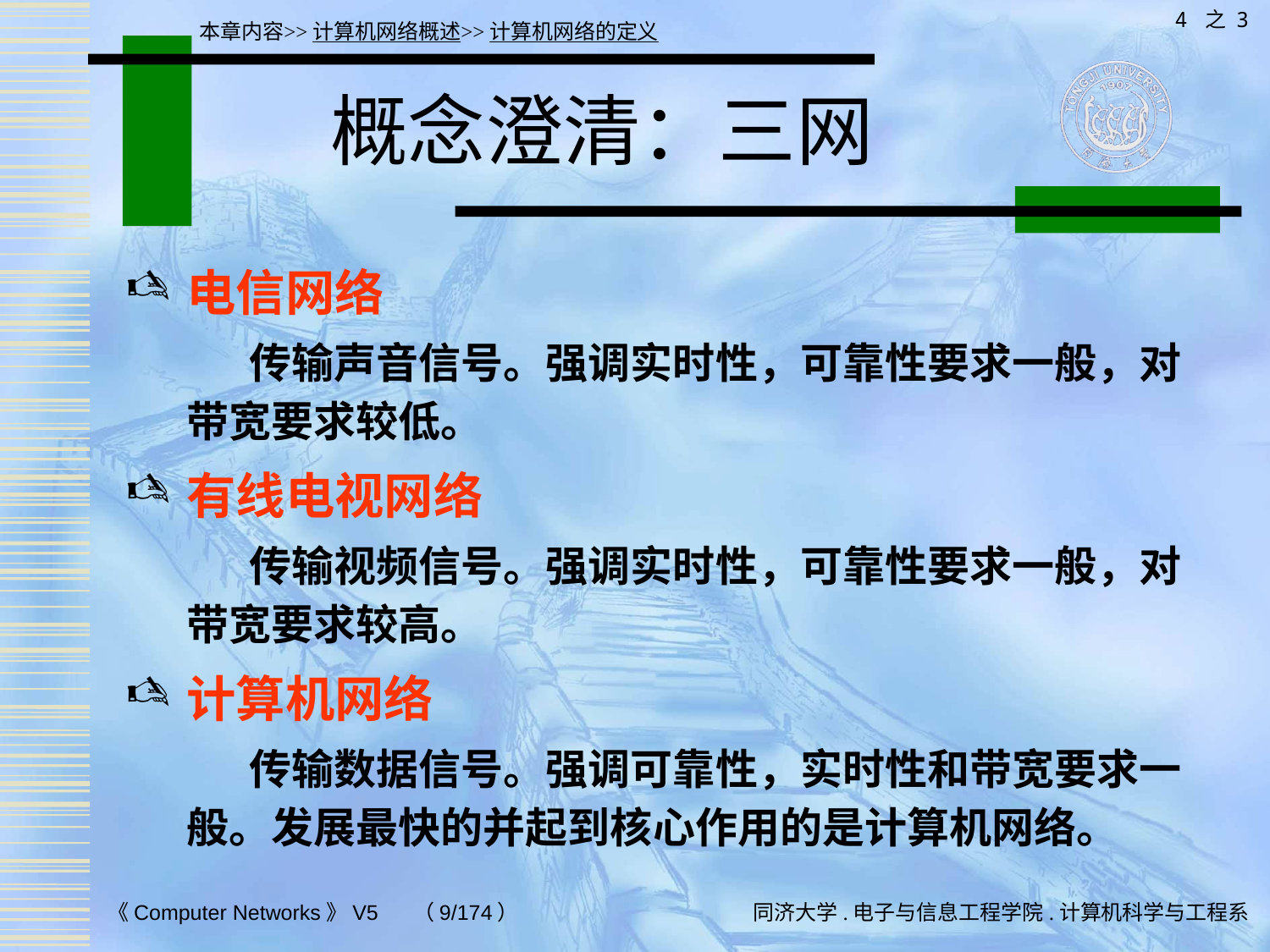

4 之 3
本章内容>>计算机网络概述>>计算机网络的定义
# 概念澄清：三网
电信网络
            传输声音信号。强调实时性，可靠性要求一般，对带宽要求较低。
有线电视网络
            传输视频信号。强调实时性，可靠性要求一般，对带宽要求较高。
计算机网络
            传输数据信号。强调可靠性，实时性和带宽要求一般。发展最快的并起到核心作用的是计算机网络。